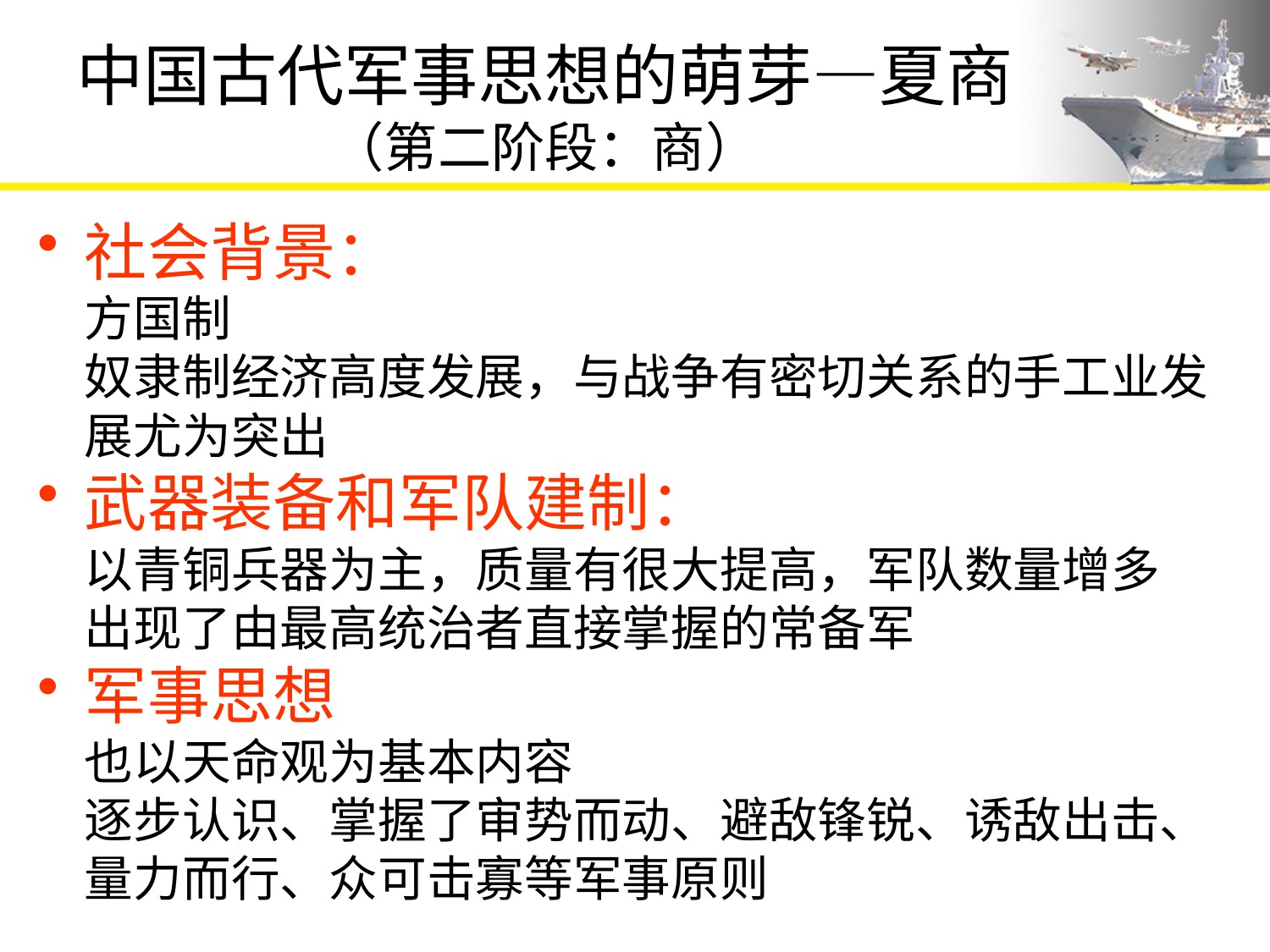

# 中国古代军事思想的萌芽—夏商（第二阶段：商）
社会背景：
方国制
奴隶制经济高度发展，与战争有密切关系的手工业发展尤为突出
武器装备和军队建制：
以青铜兵器为主，质量有很大提高，军队数量增多
出现了由最高统治者直接掌握的常备军
军事思想
也以天命观为基本内容
逐步认识、掌握了审势而动、避敌锋锐、诱敌出击、量力而行、众可击寡等军事原则